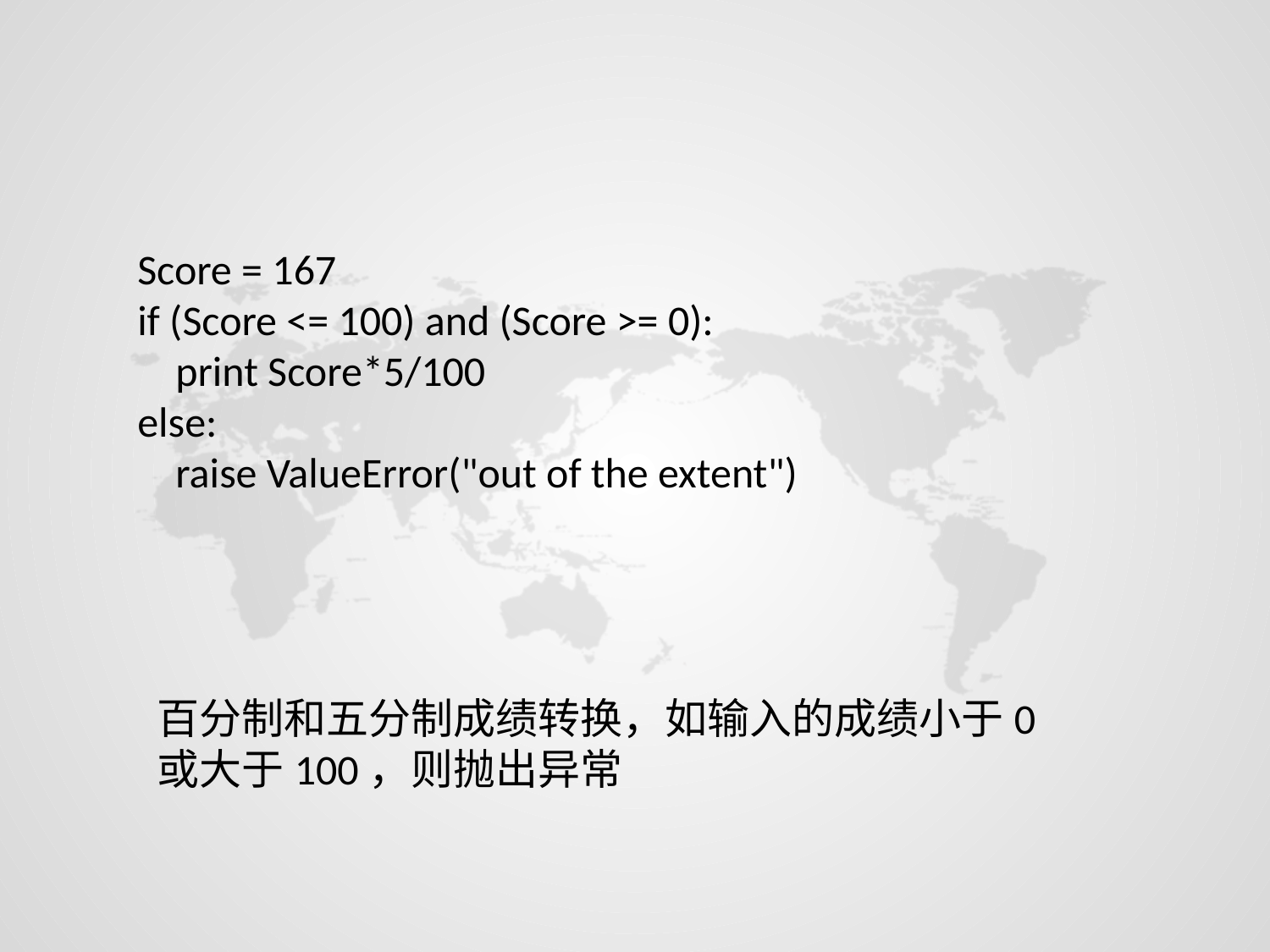

Score = 167
if (Score <= 100) and (Score >= 0):
    print Score*5/100
else:
    raise ValueError("out of the extent")
百分制和五分制成绩转换，如输入的成绩小于0或大于100，则抛出异常